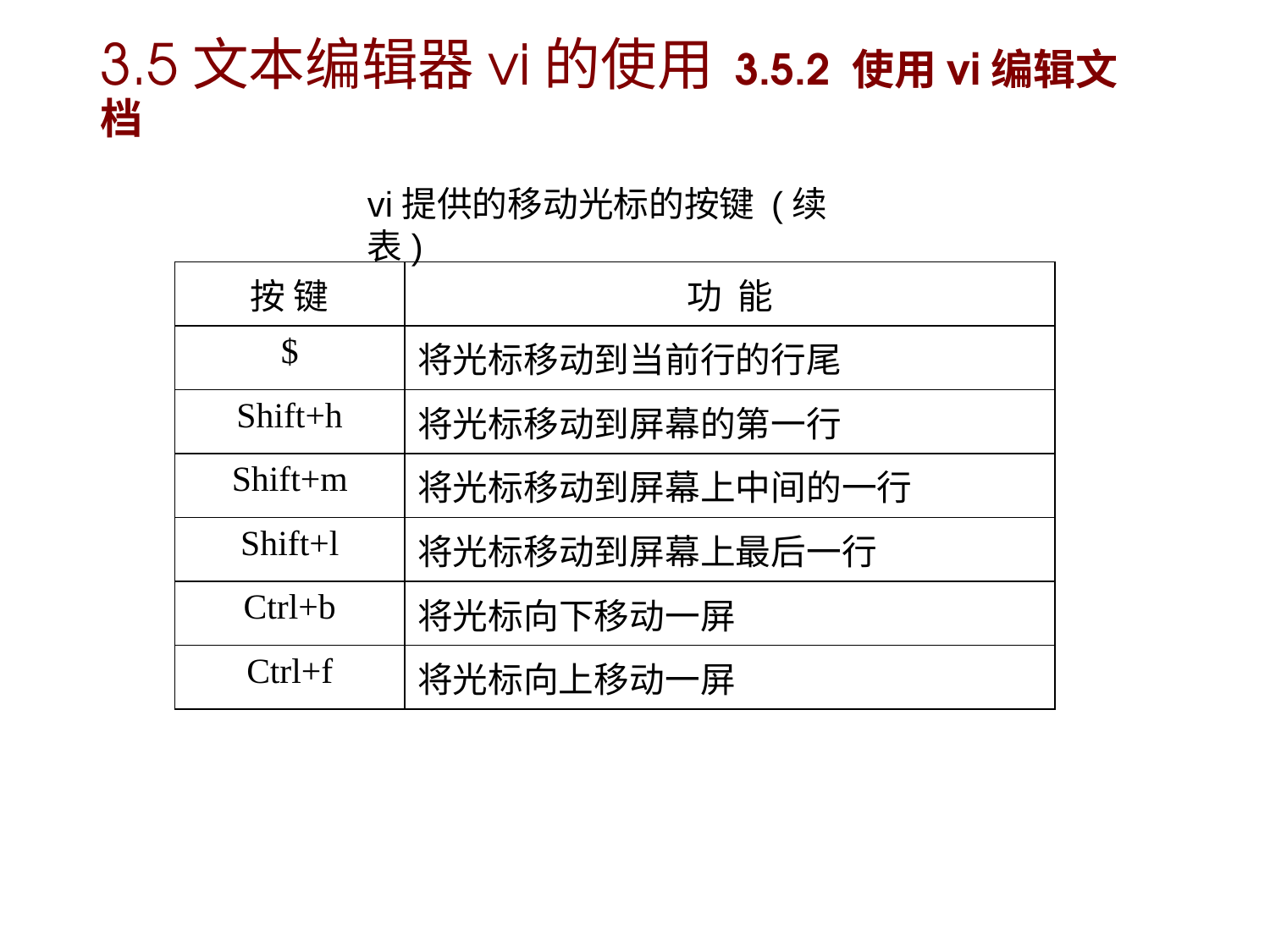

# 3.5文本编辑器vi的使用	3.5.2 使用vi编辑文档
vi提供的移动光标的按键 (续表)
| 按 键 | 功 能 |
| --- | --- |
| $ | 将光标移动到当前行的行尾 |
| Shift+h | 将光标移动到屏幕的第一行 |
| Shift+m | 将光标移动到屏幕上中间的一行 |
| Shift+l | 将光标移动到屏幕上最后一行 |
| Ctrl+b | 将光标向下移动一屏 |
| Ctrl+f | 将光标向上移动一屏 |